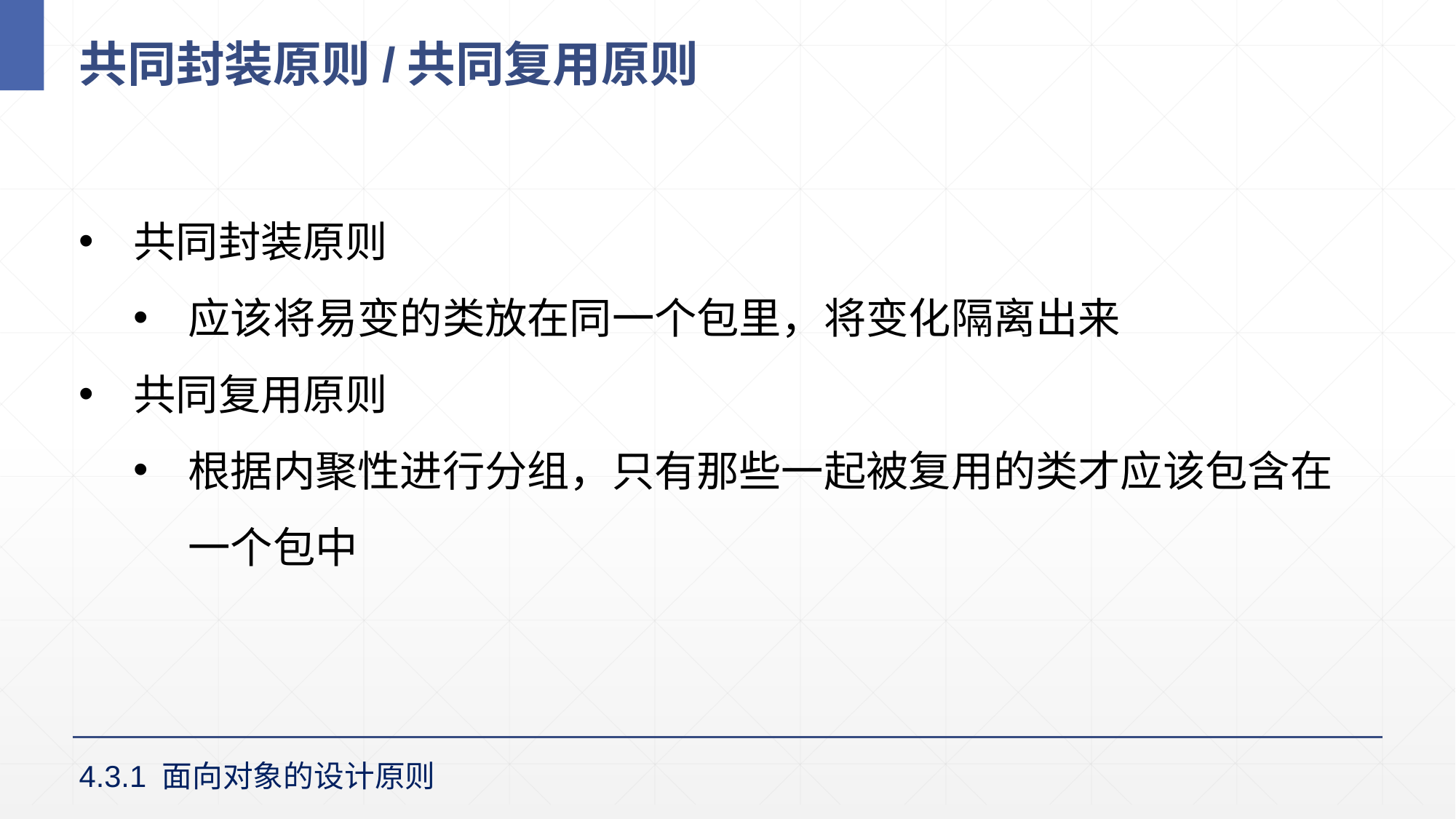

# 共同封装原则/共同复用原则

共同封装原则
应该将易变的类放在同一个包里，将变化隔离出来
共同复用原则
根据内聚性进行分组，只有那些一起被复用的类才应该包含在一个包中
4.3.1 面向对象的设计原则